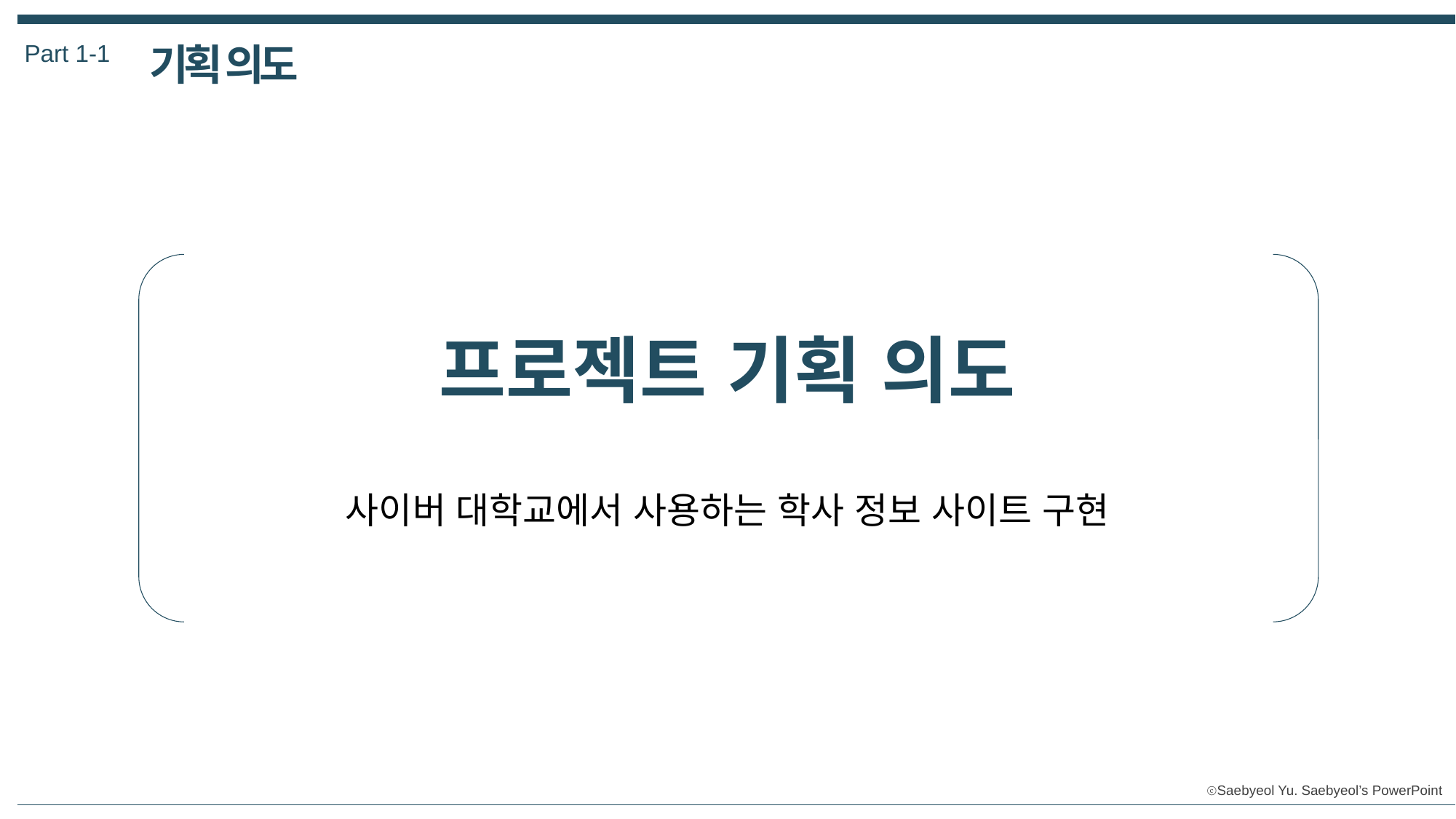

Part 1-1
기획 의도

프로젝트 기획 의도
사이버 대학교에서 사용하는 학사 정보 사이트 구현